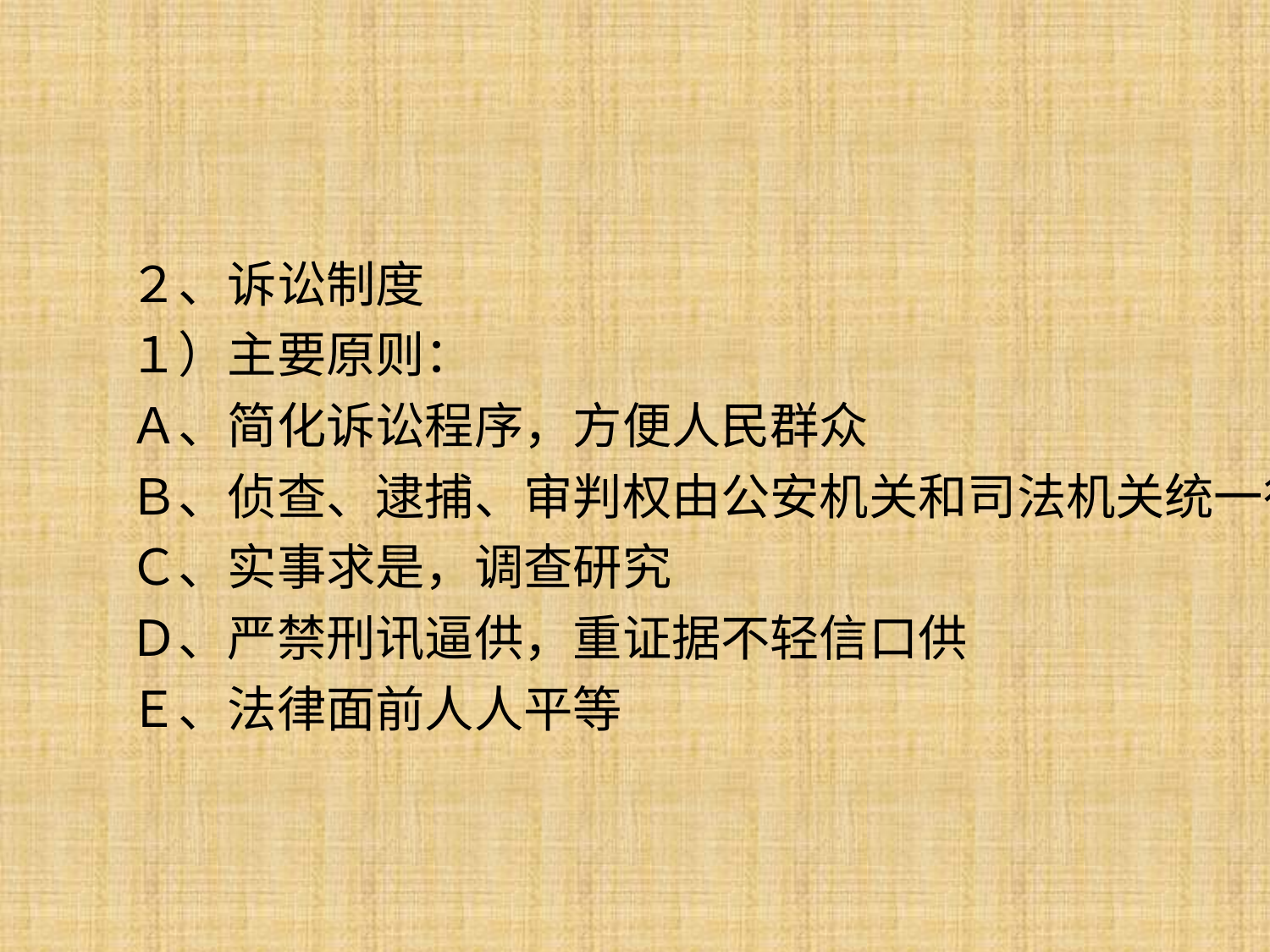

#
２、诉讼制度
１）主要原则：
Ａ、简化诉讼程序，方便人民群众
Ｂ、侦查、逮捕、审判权由公安机关和司法机关统一行使
Ｃ、实事求是，调查研究
Ｄ、严禁刑讯逼供，重证据不轻信口供
Ｅ、法律面前人人平等